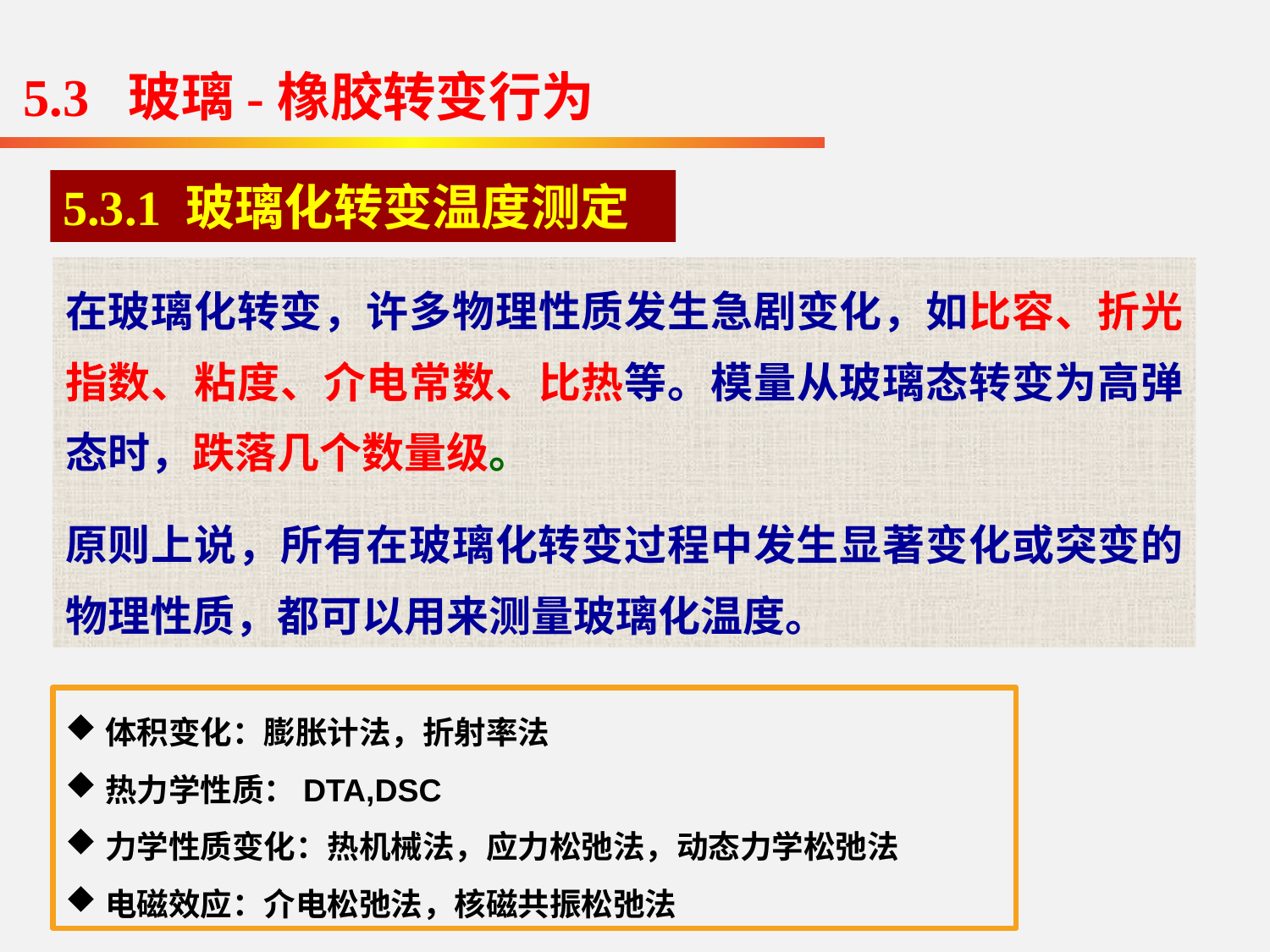

5.3  玻璃-橡胶转变行为
5.3.1 玻璃化转变温度测定
在玻璃化转变，许多物理性质发生急剧变化，如比容、折光指数、粘度、介电常数、比热等。模量从玻璃态转变为高弹态时，跌落几个数量级。
原则上说，所有在玻璃化转变过程中发生显著变化或突变的物理性质，都可以用来测量玻璃化温度。
体积变化：膨胀计法，折射率法
热力学性质：DTA,DSC
力学性质变化：热机械法，应力松弛法，动态力学松弛法
电磁效应：介电松弛法，核磁共振松弛法